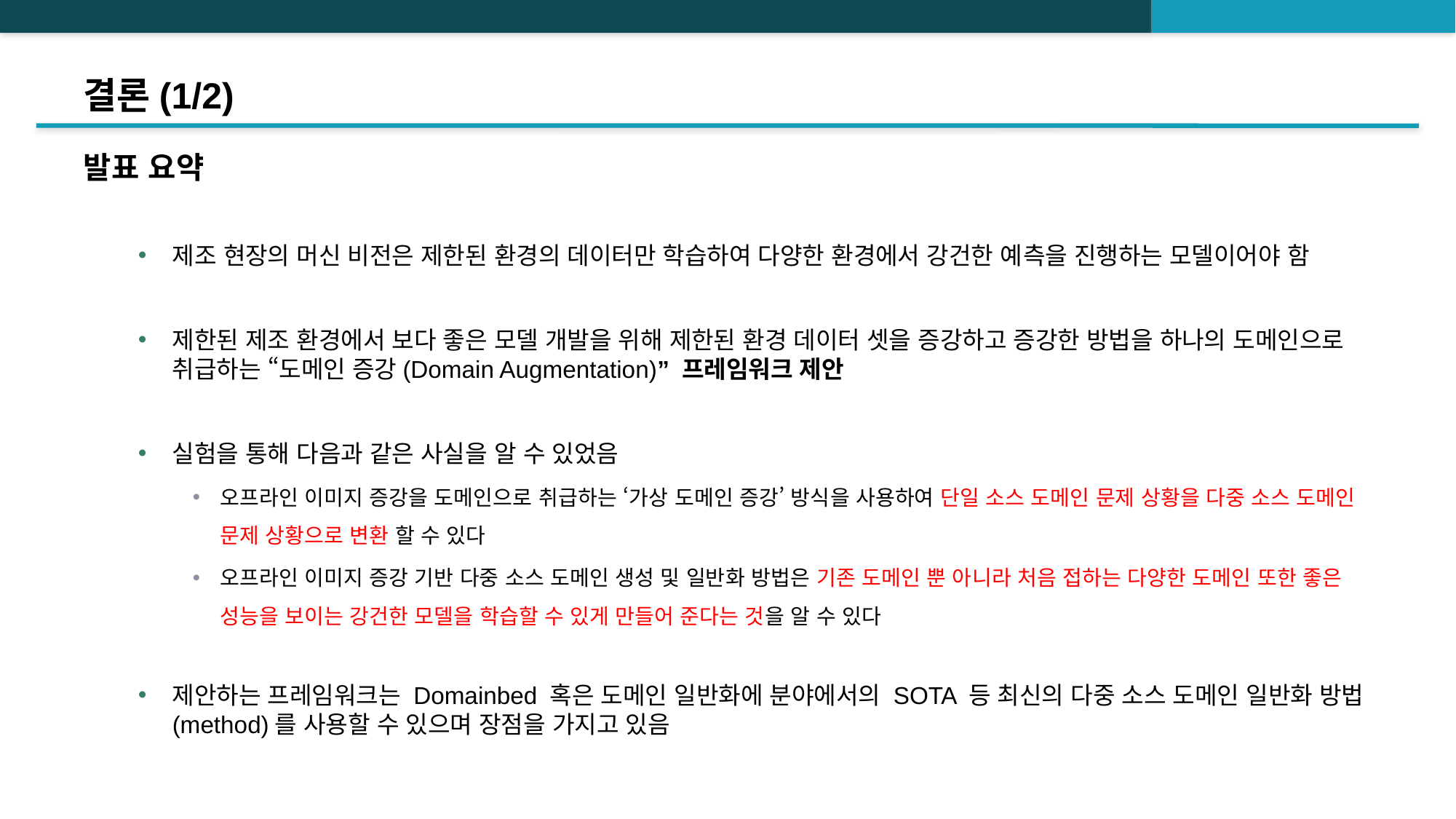

# 결론(1/2)
발표 요약

제조 현장의 머신 비전은 제한된 환경의 데이터만 학습하여 다양한 환경에서 강건한 예측을 진행하는 모델이어야 함

제한된 제조 환경에서 보다 좋은 모델 개발을 위해 제한된 환경 데이터 셋을 증강하고 증강한 방법을 하나의 도메인으로 취급하는 “도메인 증강(Domain Augmentation)” 프레임워크 제안

실험을 통해 다음과 같은 사실을 알 수 있었음
오프라인 이미지 증강을 도메인으로 취급하는 ‘가상 도메인 증강’ 방식을 사용하여 단일 소스 도메인 문제 상황을 다중 소스 도메인 문제 상황으로 변환 할 수 있다
오프라인 이미지 증강 기반 다중 소스 도메인 생성 및 일반화 방법은 기존 도메인 뿐 아니라 처음 접하는 다양한 도메인 또한 좋은 성능을 보이는 강건한 모델을 학습할 수 있게 만들어 준다는 것을 알 수 있다

제안하는 프레임워크는 Domainbed 혹은 도메인 일반화에 분야에서의 SOTA 등 최신의 다중 소스 도메인 일반화 방법(method)를 사용할 수 있으며 장점을 가지고 있음